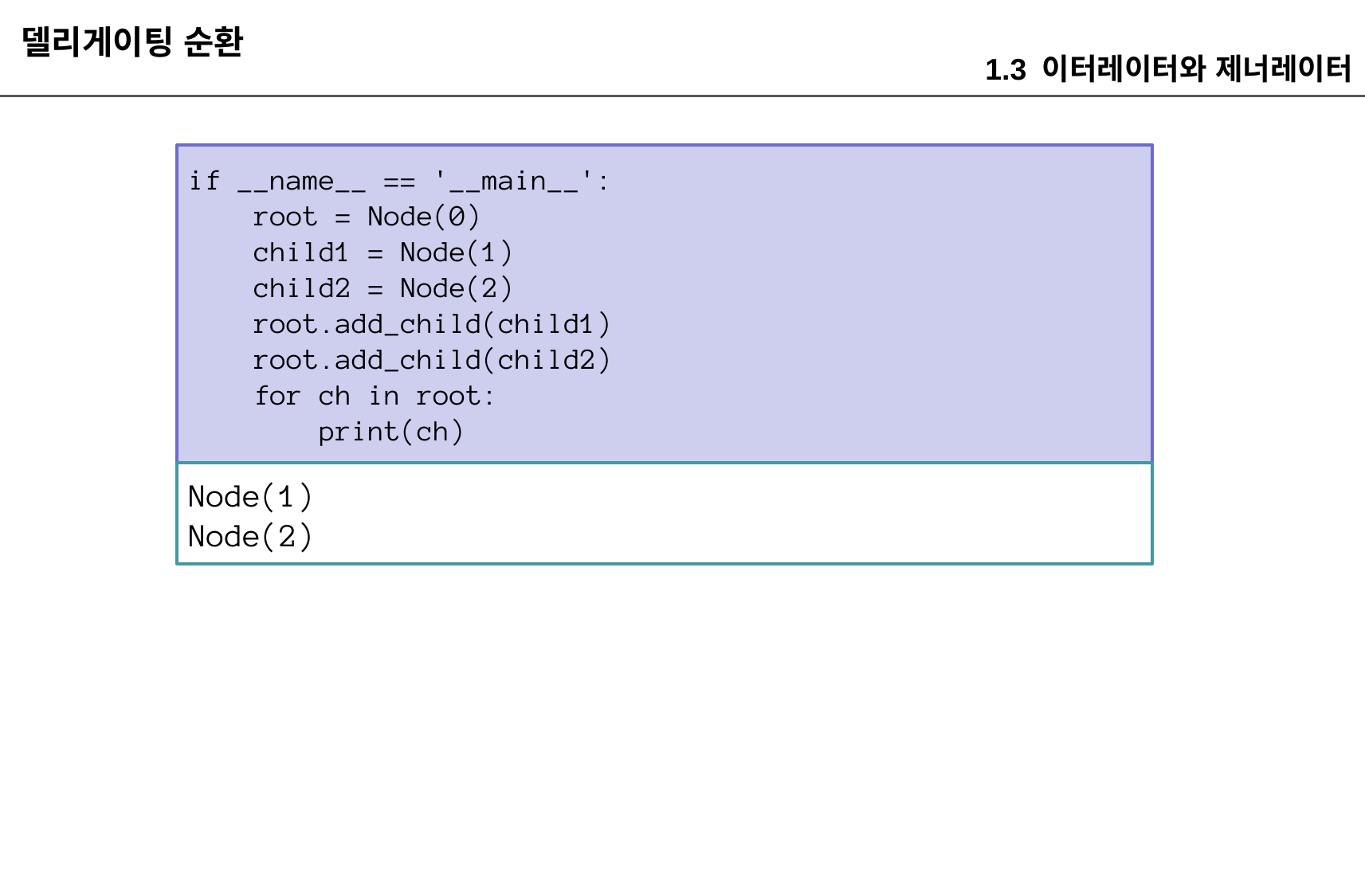

델리게이팅 순환
1.3 이터레이터와 제너레이터
if __name__ == '__main__':
    root = Node(0)
    child1 = Node(1)
    child2 = Node(2)
    root.add_child(child1)
    root.add_child(child2)
    for ch in root:
        print(ch)
Node(1)
Node(2)